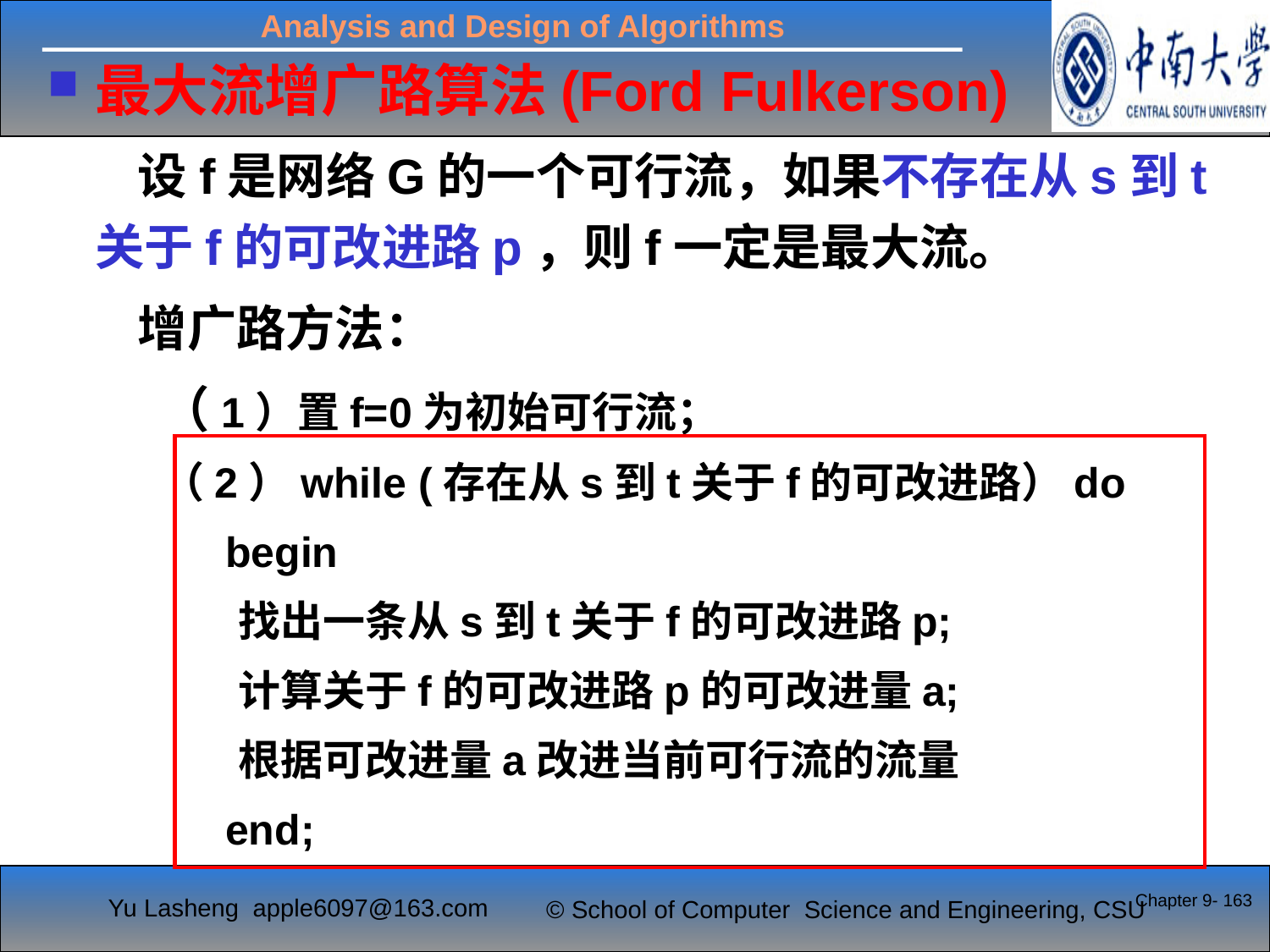

最大流增广路算法(Ford Fulkerson)
       设f是网络G的一个可行流，如果不存在从s到t关于f的可改进路p，则f一定是最大流。
       增广路方法：
         （1）置f=0为初始可行流；
           （2）while (存在从s到t关于f的可改进路）do
               begin
                   找出一条从s到t关于f的可改进路p;
                   计算关于f的可改进路p的可改进量a;
                   根据可改进量a改进当前可行流的流量
               end;

Chapter 9- 163